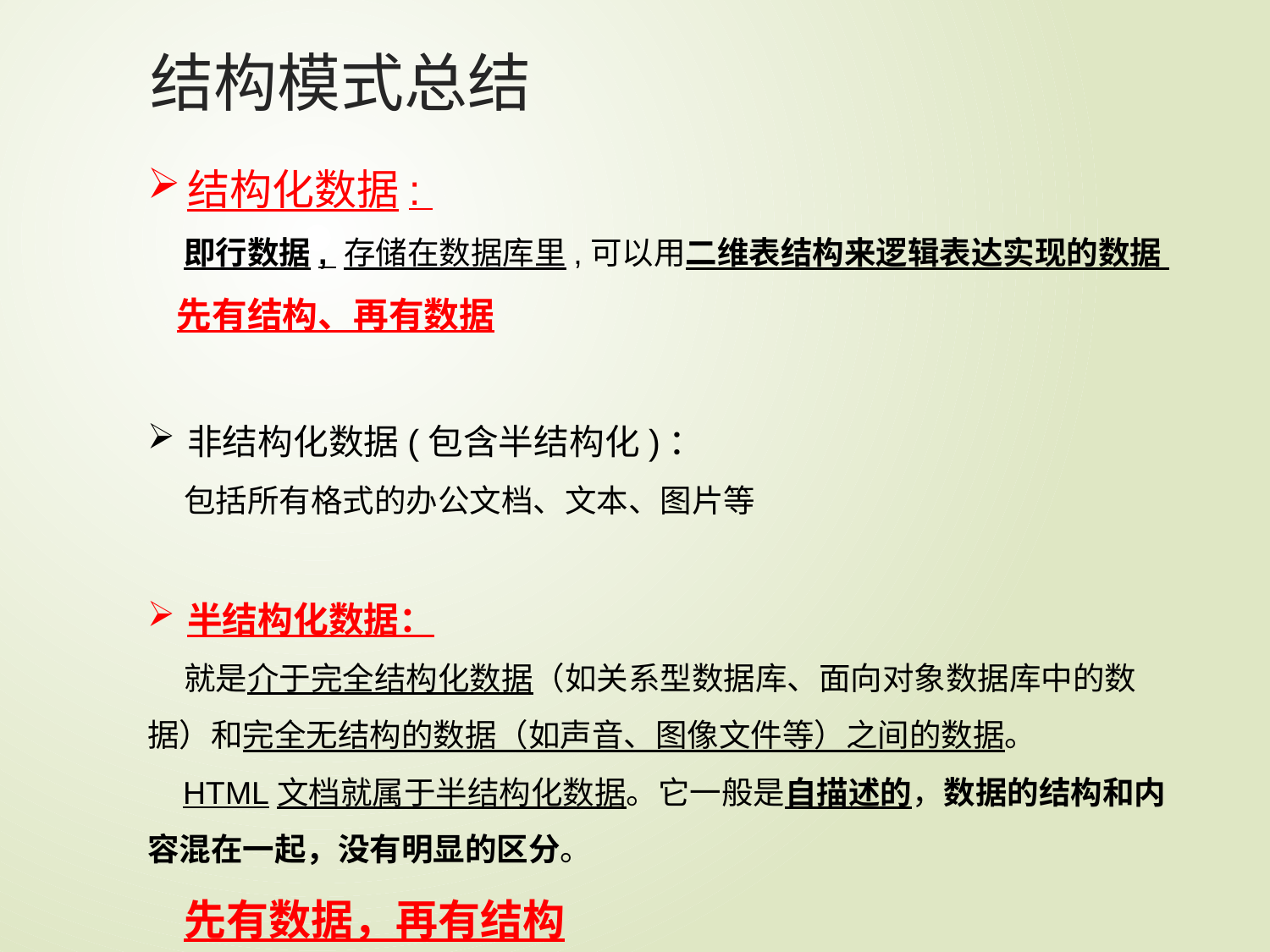

# 结构模式总结
结构化数据:
    即行数据, 存储在数据库里,可以用二维表结构来逻辑表达实现的数据
   先有结构、再有数据

非结构化数据(包含半结构化)：
    包括所有格式的办公文档、文本、图片等

半结构化数据：
    就是介于完全结构化数据（如关系型数据库、面向对象数据库中的数据）和完全无结构的数据（如声音、图像文件等）之间的数据。
    HTML文档就属于半结构化数据。它一般是自描述的，数据的结构和内容混在一起，没有明显的区分。
    先有数据，再有结构